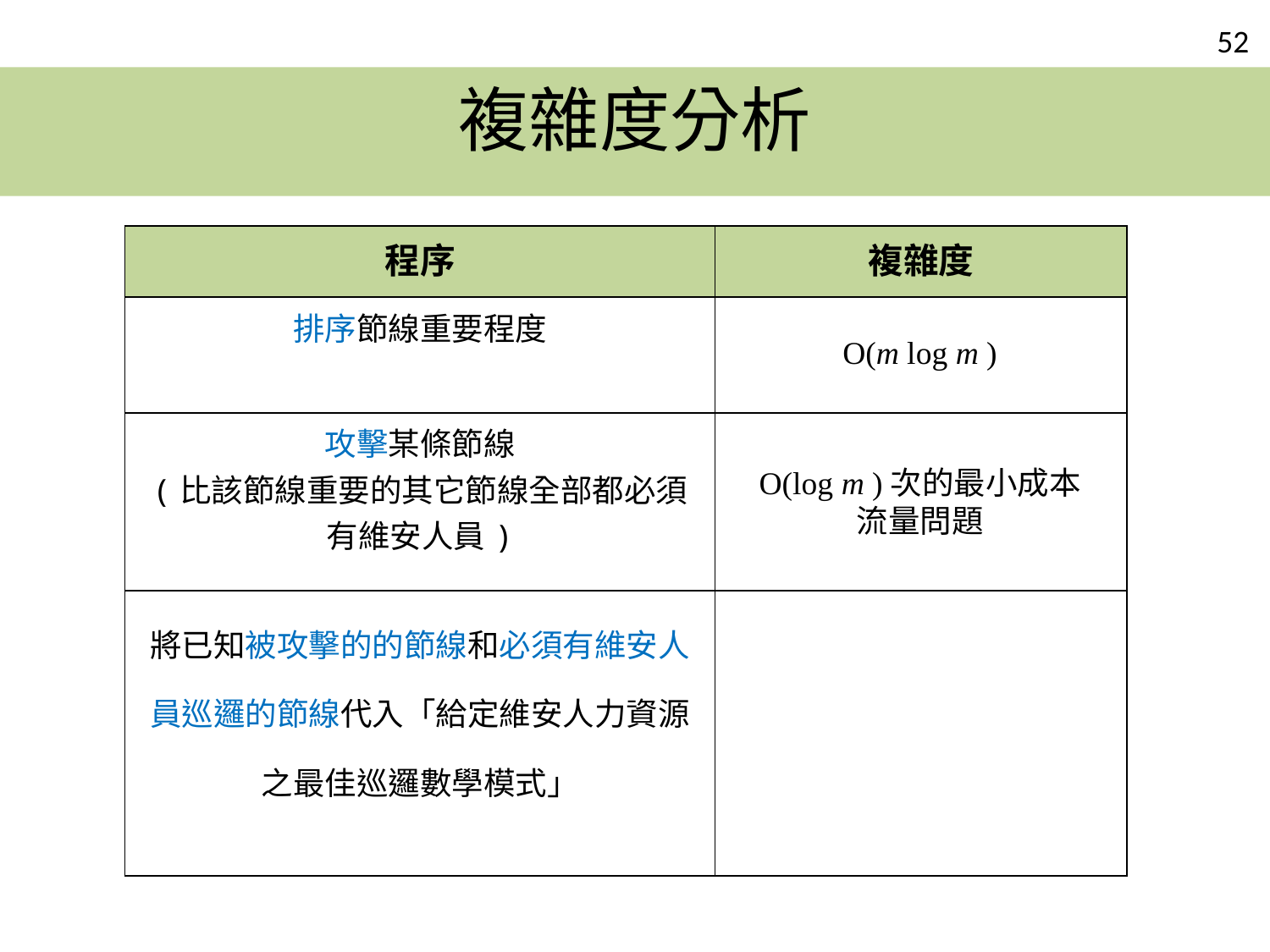

# 複雜度分析
| 程序 | 複雜度 |
| --- | --- |
| 排序節線重要程度 |  |
| 攻擊某條節線 (比該節線重要的其它節線全部都必須有維安人員) |  |
| 將已知被攻擊的的節線和必須有維安人員巡邏的節線代入「給定維安人力資源之最佳巡邏數學模式」 |  |
O(m log m )
O(log m )次的最小成本流量問題